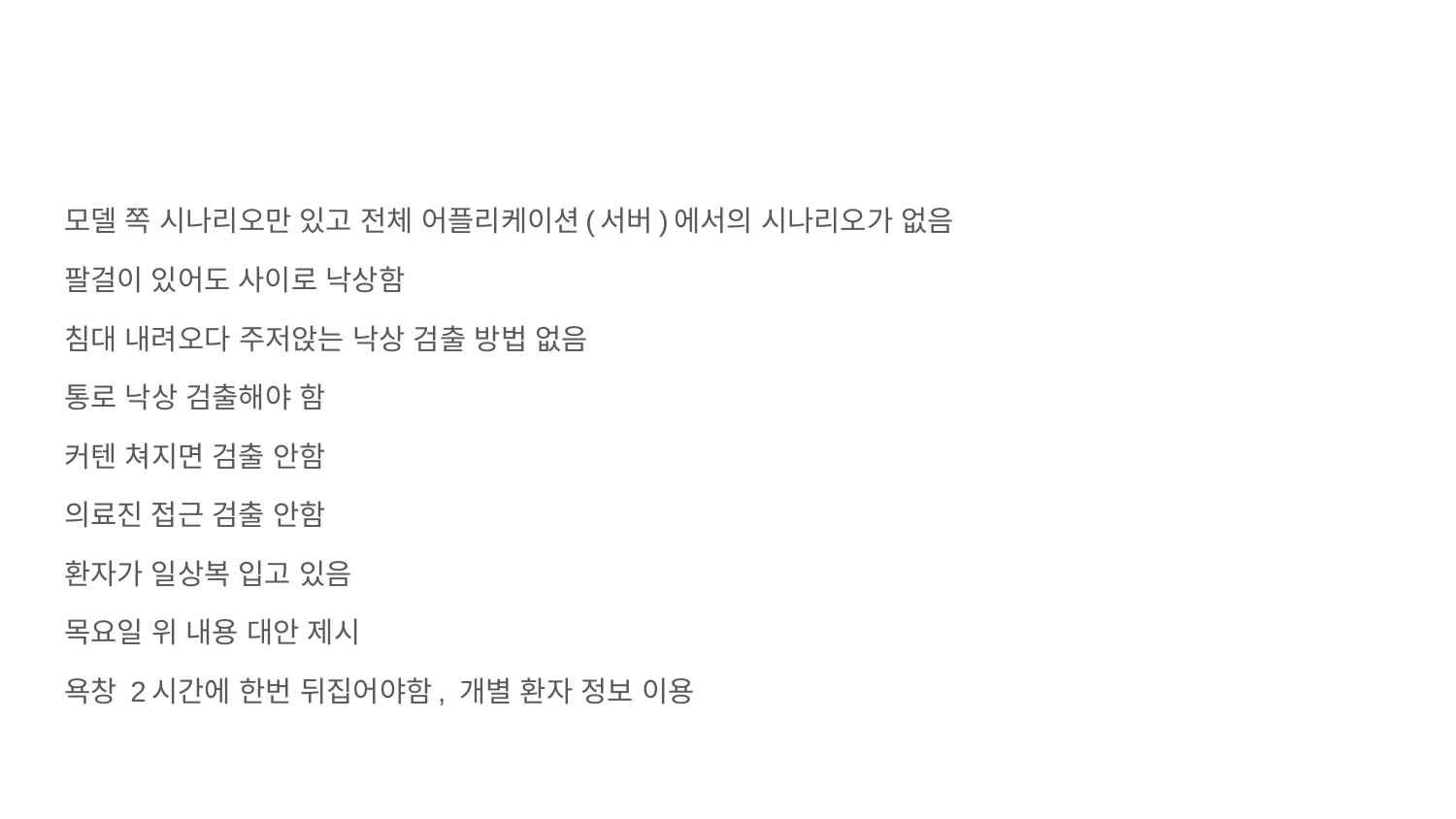

#
모델 쪽 시나리오만 있고 전체 어플리케이션(서버)에서의 시나리오가 없음
팔걸이 있어도 사이로 낙상함
침대 내려오다 주저앉는 낙상 검출 방법 없음
통로 낙상 검출해야 함
커텐 쳐지면 검출 안함
의료진 접근 검출 안함
환자가 일상복 입고 있음
목요일 위 내용 대안 제시
욕창 2시간에 한번 뒤집어야함, 개별 환자 정보 이용